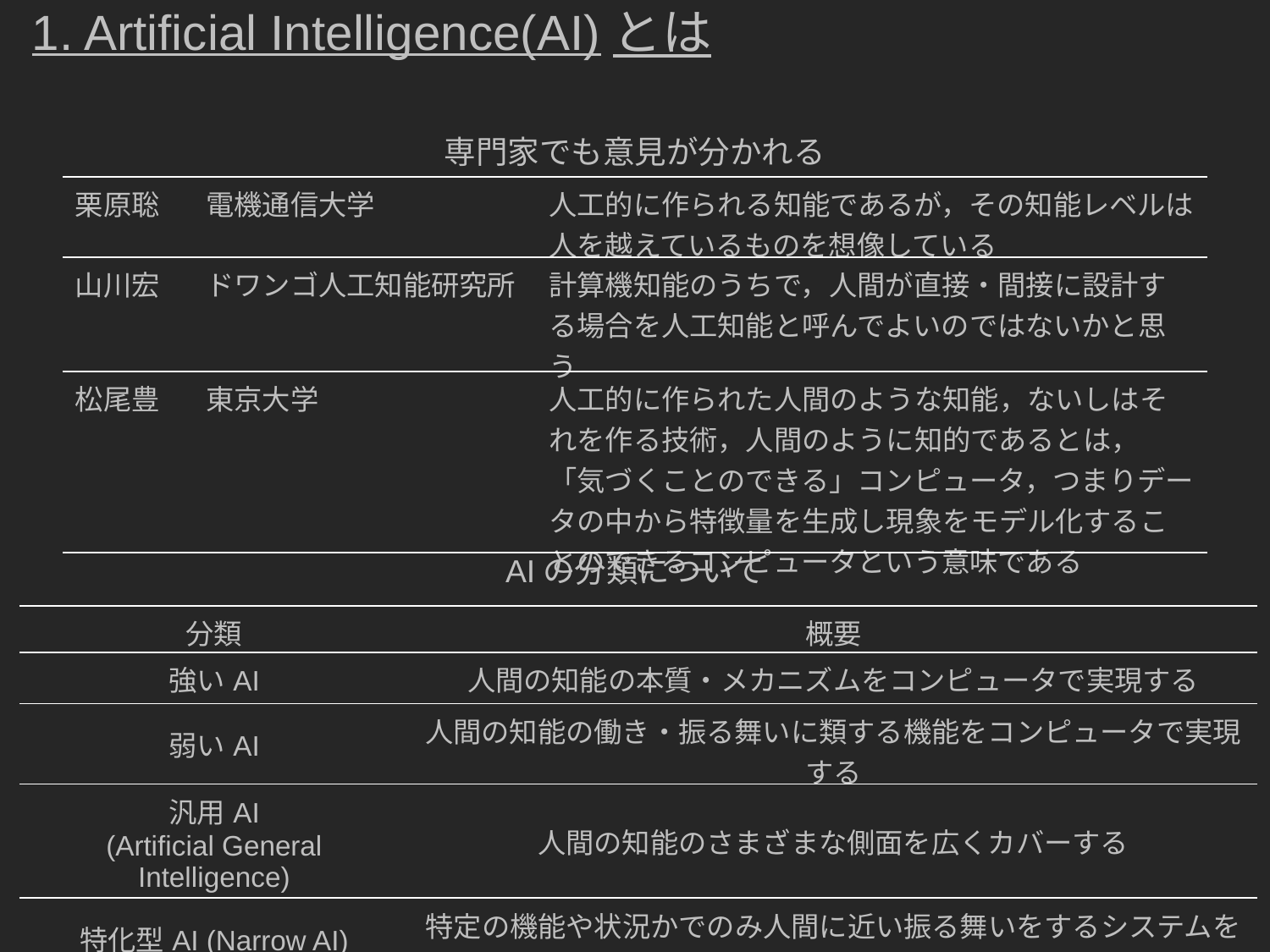

1. Artificial Intelligence(AI)とは
専門家でも意見が分かれる
| 栗原聡 | 電機通信大学 | 人工的に作られる知能であるが，その知能レベルは人を越えているものを想像している |
| --- | --- | --- |
| 山川宏 | ドワンゴ人工知能研究所 | 計算機知能のうちで，人間が直接・間接に設計する場合を人工知能と呼んでよいのではないかと思う |
| 松尾豊 | 東京大学 | 人工的に作られた人間のような知能，ないしはそれを作る技術，人間のように知的であるとは，「気づくことのできる」コンピュータ，つまりデータの中から特徴量を生成し現象をモデル化することのできるコンピュータという意味である |
AIの分類について
| 分類 | 概要 |
| --- | --- |
| 強いAI | 人間の知能の本質・メカニズムをコンピュータで実現する |
| 弱いAI | 人間の知能の働き・振る舞いに類する機能をコンピュータで実現する |
| 汎用AI (Artificial General Intelligence) | 人間の知能のさまざまな側面を広くカバーする |
| 特化型AI (Narrow AI) | 特定の機能や状況かでのみ人間に近い振る舞いをするシステムを目指す |